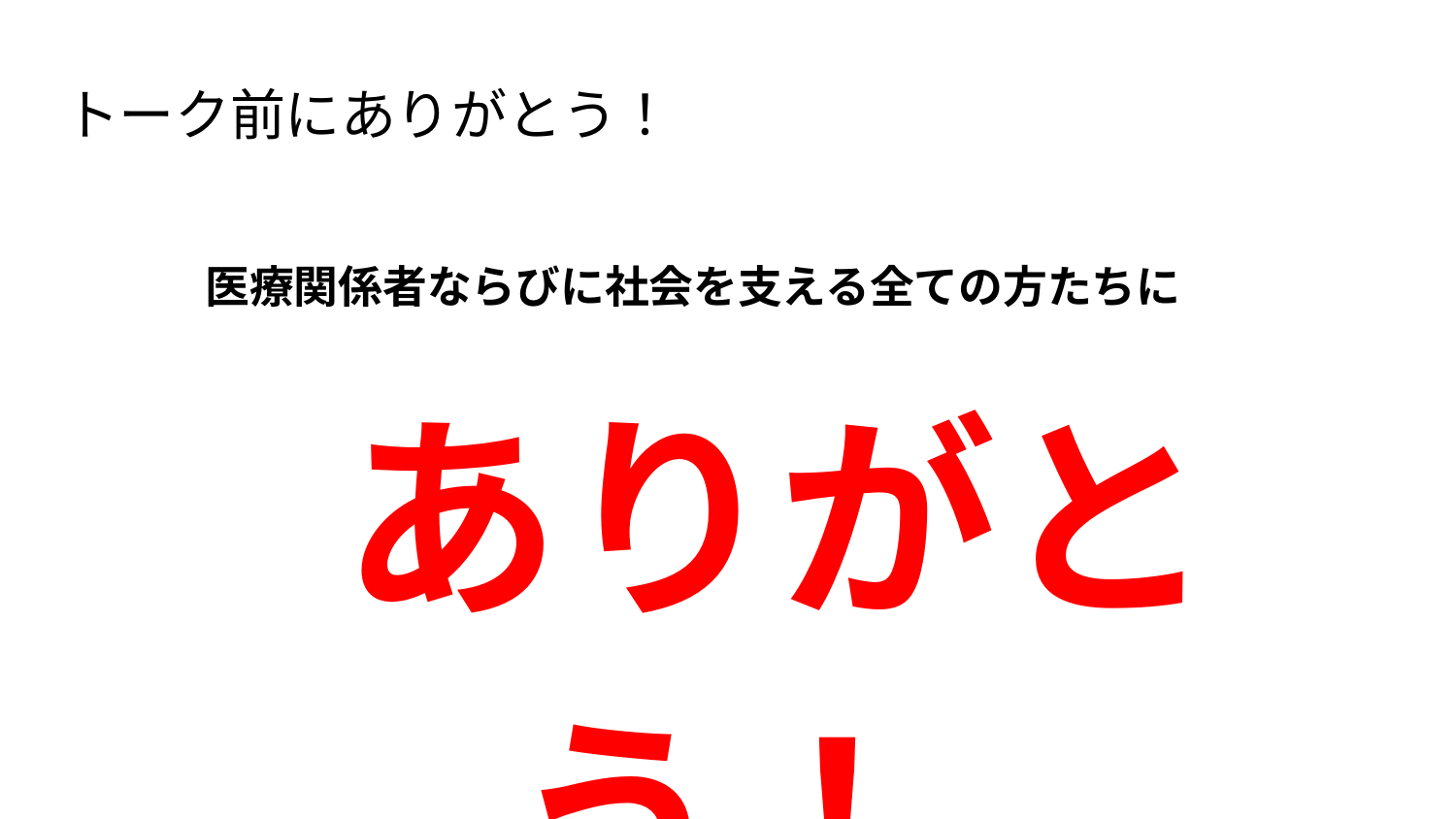

# トーク前にありがとう！
医療関係者ならびに社会を支える全ての方たちに
 ありがとう！